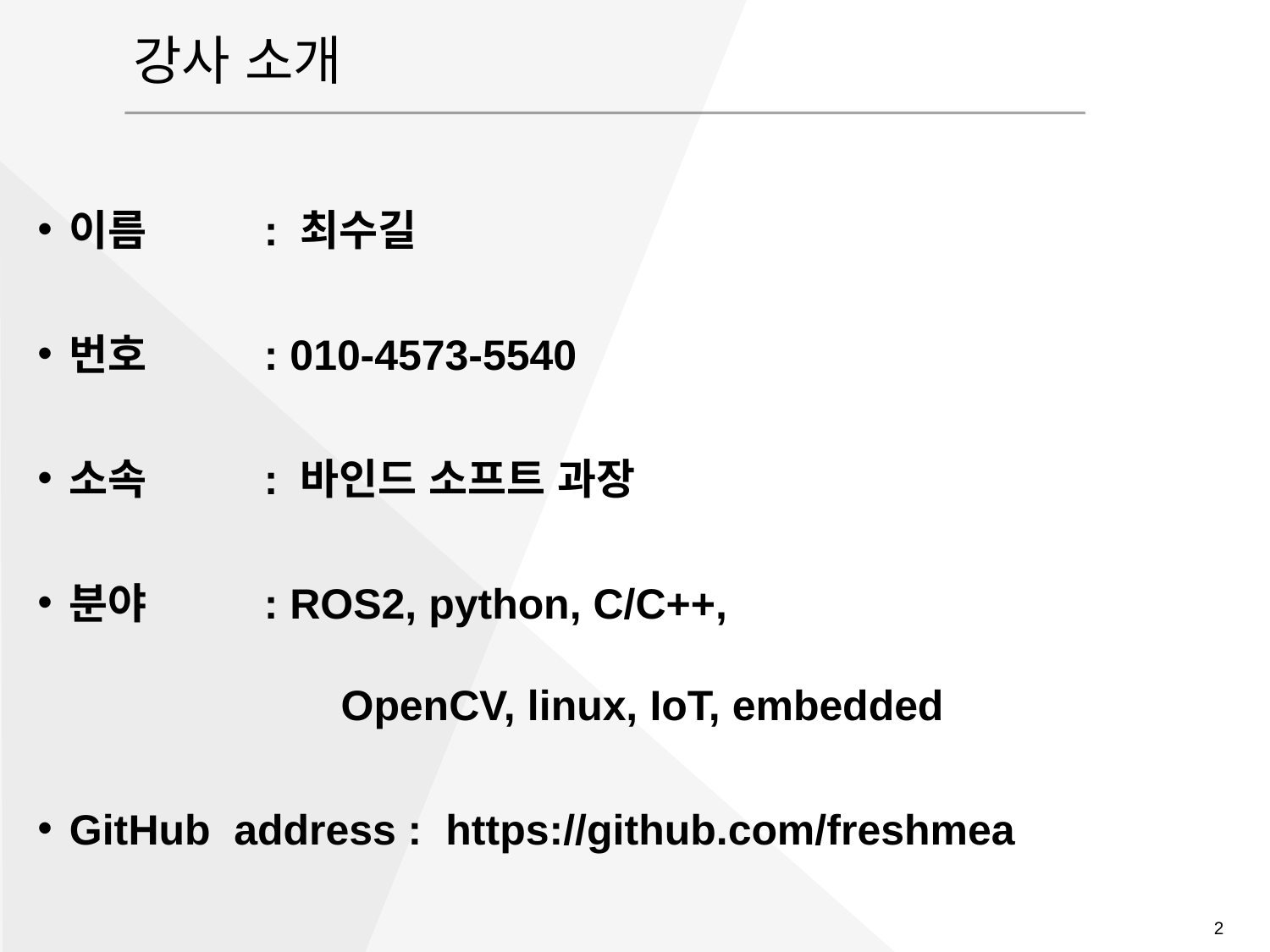

# 강사 소개
이름         : 최수길
번호         : 010-4573-5540
소속         : 바인드 소프트 과장
분야         : ROS2, python, C/C++,
                       OpenCV, linux, IoT, embedded
GitHub  address :  https://github.com/freshmea